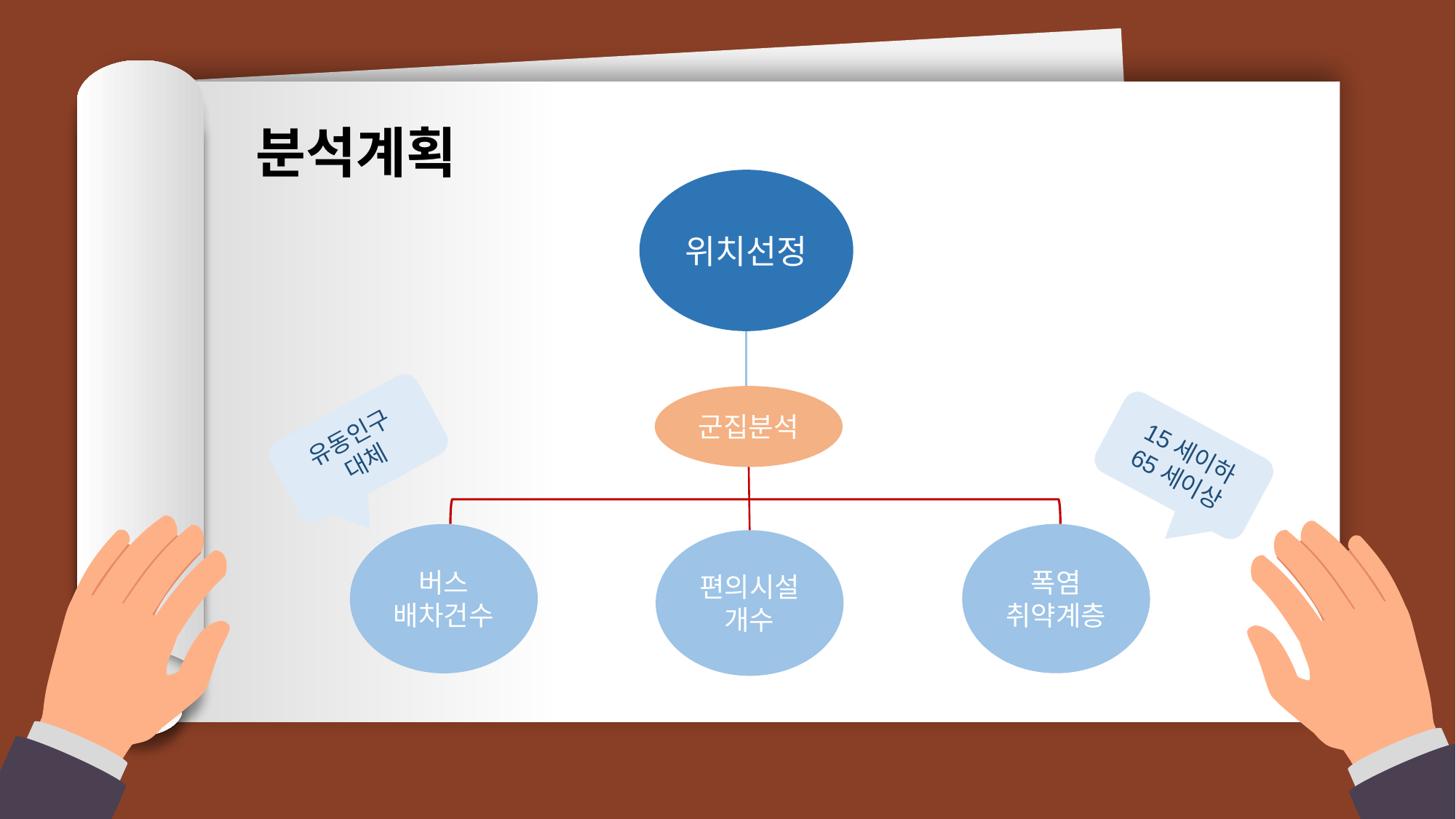

분석계획
위치선정

군집분석
유동인구
대체
15세이하
65세이상

폭염
취약계층
버스
배차건수
편의시설
개수